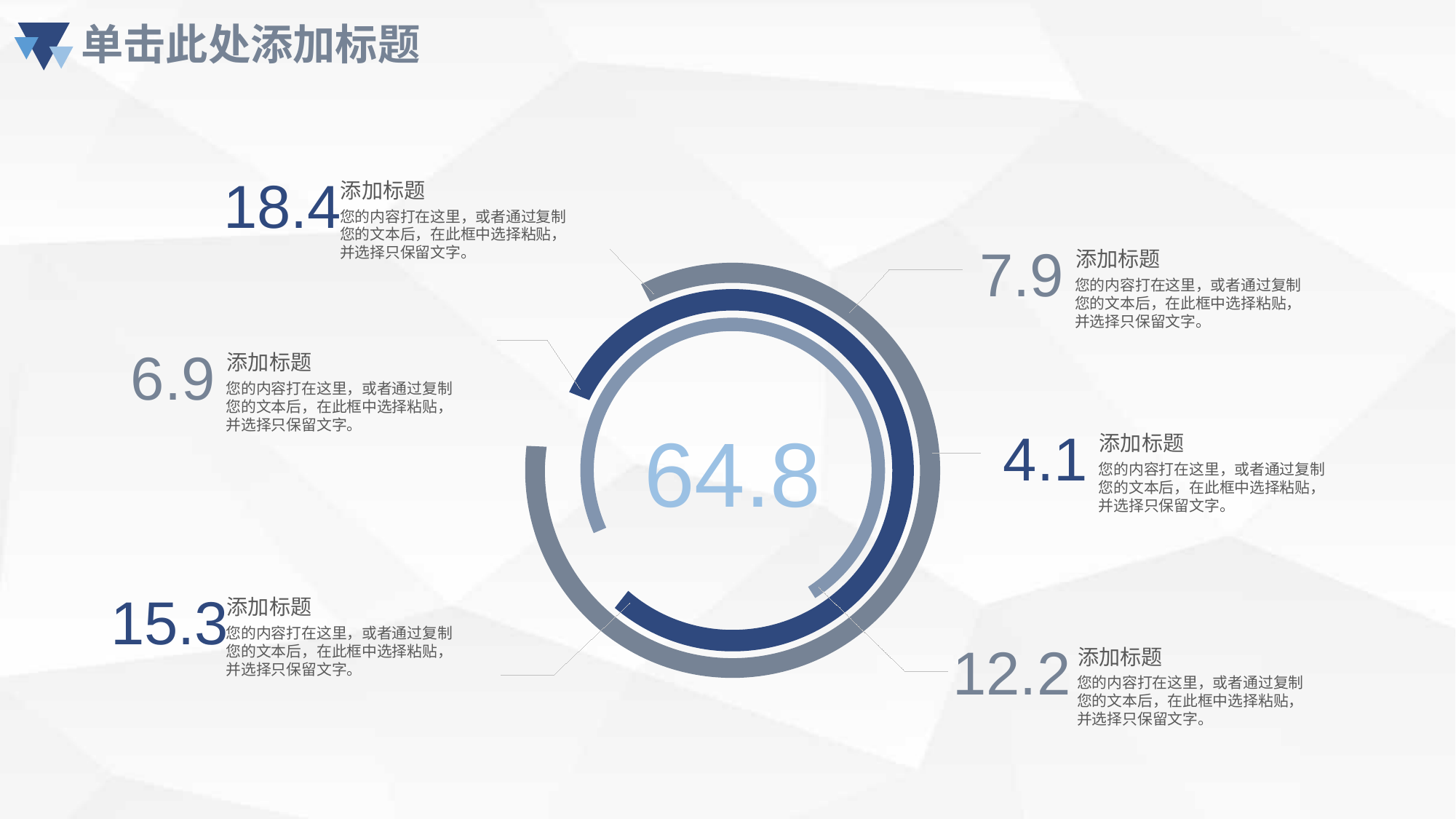

添加标题
18.4
您的内容打在这里，或者通过复制您的文本后，在此框中选择粘贴，并选择只保留文字。
添加标题
7.9

您的内容打在这里，或者通过复制您的文本后，在此框中选择粘贴，并选择只保留文字。

添加标题
6.9

您的内容打在这里，或者通过复制您的文本后，在此框中选择粘贴，并选择只保留文字。
添加标题
4.1
64.8

您的内容打在这里，或者通过复制您的文本后，在此框中选择粘贴，并选择只保留文字。
添加标题
15.3

您的内容打在这里，或者通过复制您的文本后，在此框中选择粘贴，并选择只保留文字。
添加标题
12.2
您的内容打在这里，或者通过复制您的文本后，在此框中选择粘贴，并选择只保留文字。